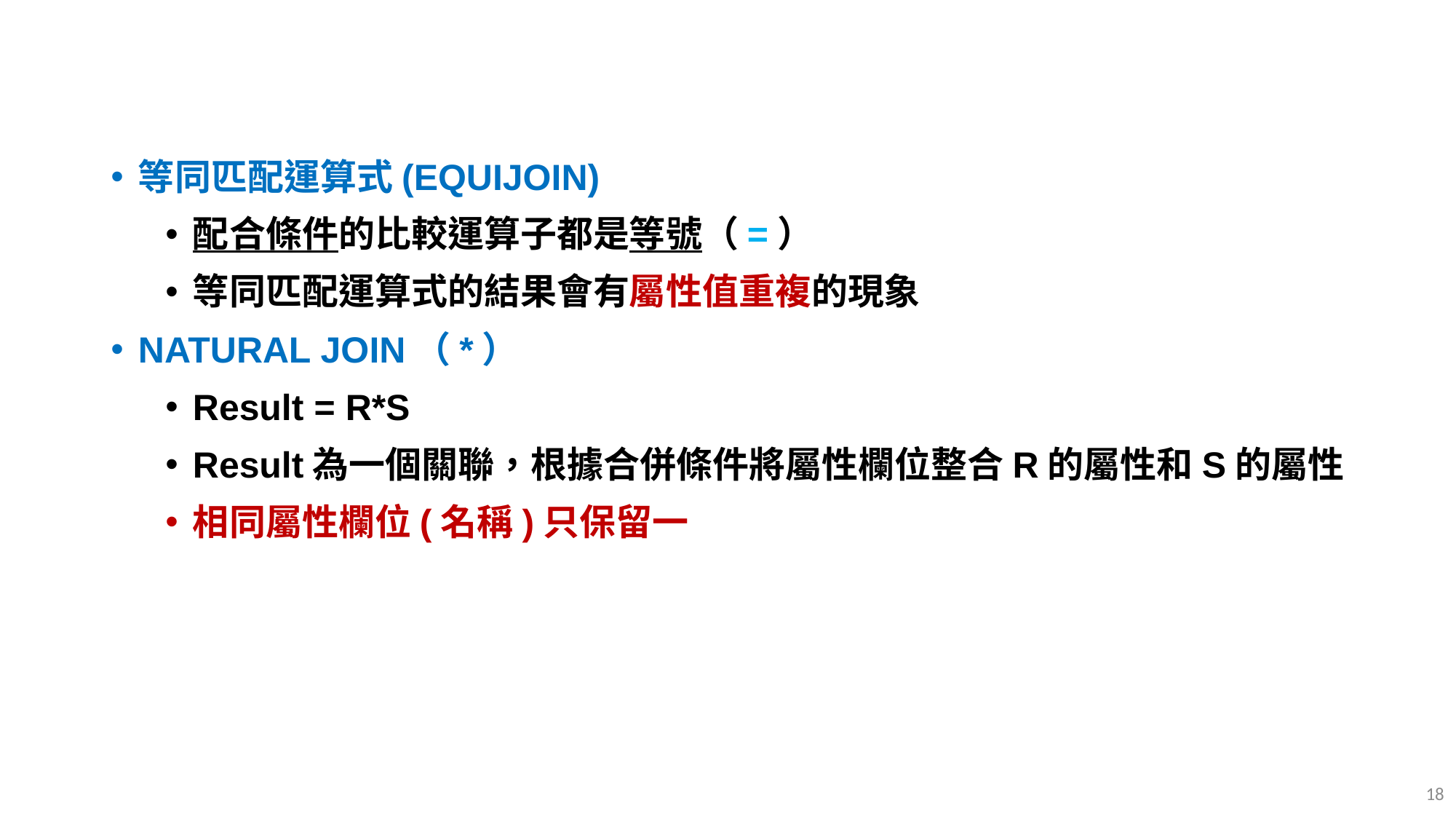

#
等同匹配運算式(EQUIJOIN)
配合條件的比較運算子都是等號（=）
等同匹配運算式的結果會有屬性值重複的現象
NATURAL JOIN（*）
Result = R*S
Result為一個關聯，根據合併條件將屬性欄位整合R的屬性和S的屬性
相同屬性欄位(名稱)只保留一
18